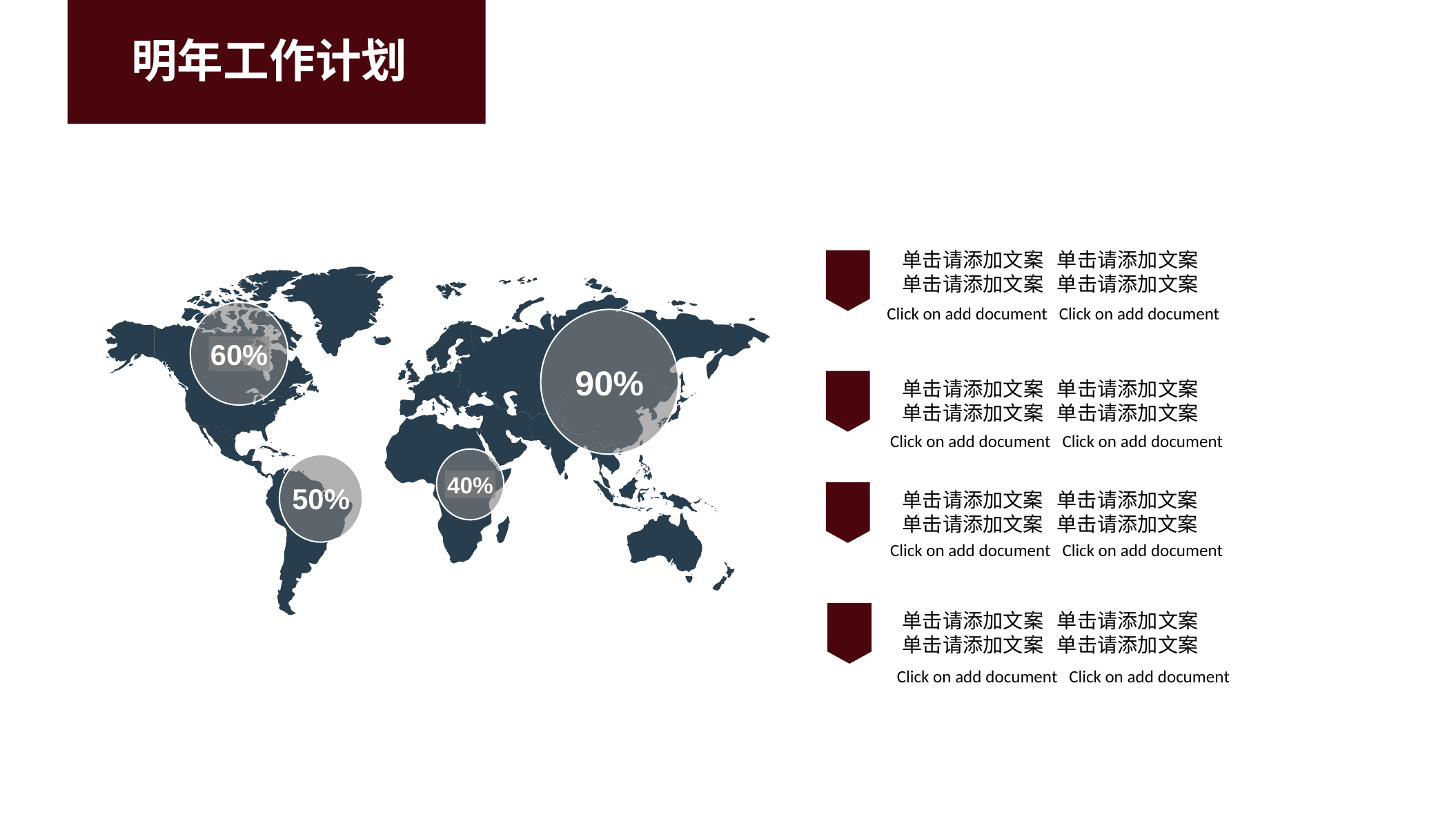

明年工作计划
单击请添加文案   单击请添加文案
单击请添加文案   单击请添加文案

Click on add document   Click on add document

60%

90%

单击请添加文案   单击请添加文案
单击请添加文案   单击请添加文案

Click on add document   Click on add document

40%

50%
单击请添加文案   单击请添加文案
单击请添加文案   单击请添加文案

Click on add document   Click on add document

单击请添加文案   单击请添加文案
单击请添加文案   单击请添加文案

Click on add document   Click on add document